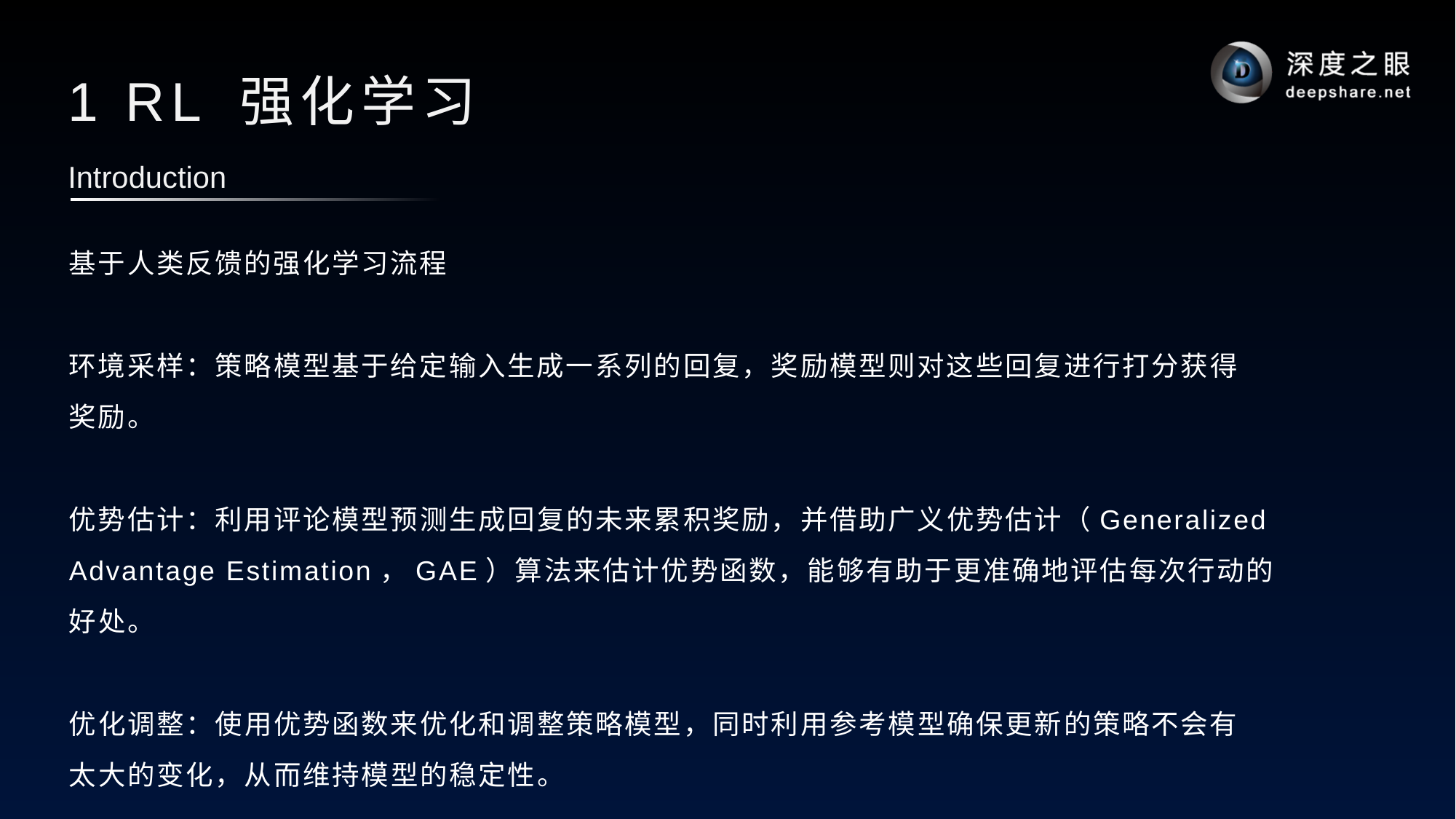

# 1 RL 强化学习
Introduction
基于人类反馈的强化学习流程

环境采样：策略模型基于给定输入生成一系列的回复，奖励模型则对这些回复进行打分获得
奖励。

优势估计：利用评论模型预测生成回复的未来累积奖励，并借助广义优势估计（Generalized
Advantage Estimation，GAE）算法来估计优势函数，能够有助于更准确地评估每次行动的
好处。

优化调整：使用优势函数来优化和调整策略模型，同时利用参考模型确保更新的策略不会有
太大的变化，从而维持模型的稳定性。